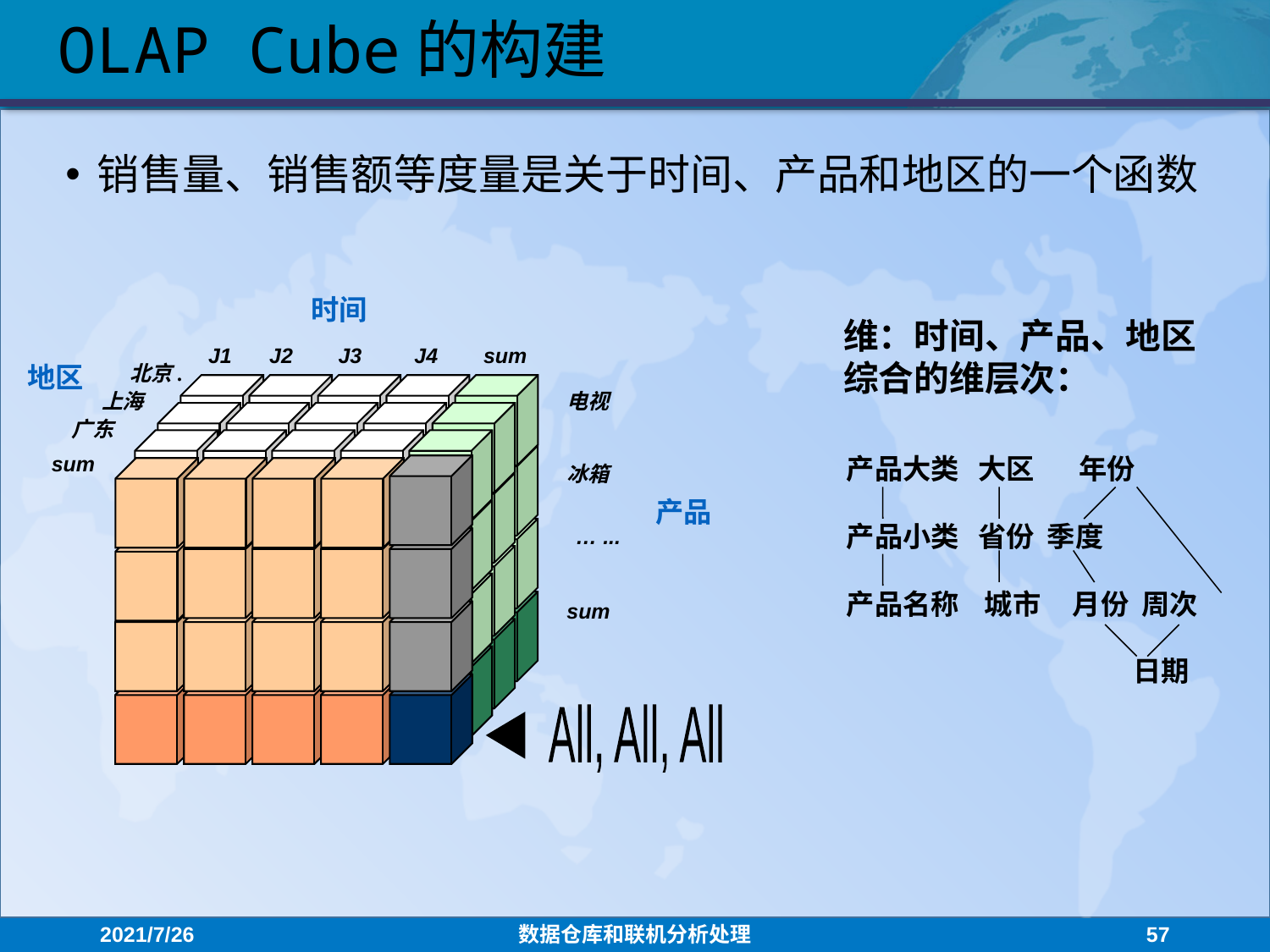

OLAP Cube的构建
销售量、销售额等度量是关于时间、产品和地区的一个函数
时间
J1
J2
J3
J4
sum
地区
北京.

上海
电视

广东

sum

冰箱

产品

… ...

sum

All, All, All

维：时间、产品、地区
综合的维层次：
产品大类   大区       年份

产品小类   省份  季度

产品名称    城市     月份  周次

		    日期

2021/7/26
数据仓库和联机分析处理
57